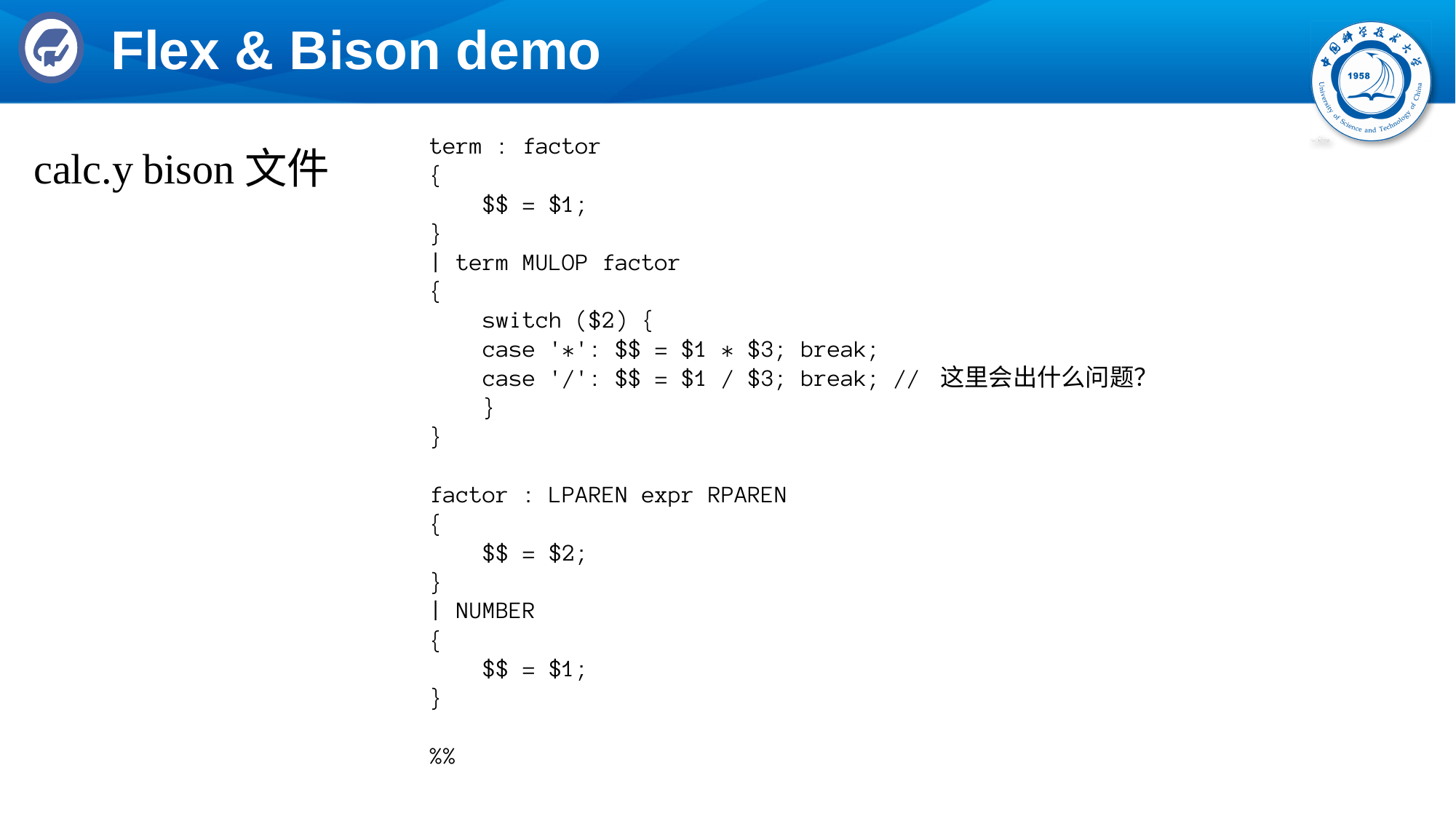

# Flex & Bison demo
term : factor
{
    $$ = $1;
}
| term MULOP factor
{
    switch ($2) {
    case '*': $$ = $1 * $3; break;
    case '/': $$ = $1 / $3; break; // 这里会出什么问题？
    }
}

factor : LPAREN expr RPAREN
{
    $$ = $2;
}
| NUMBER
{
    $$ = $1;
}

%%
calc.y	bison文件